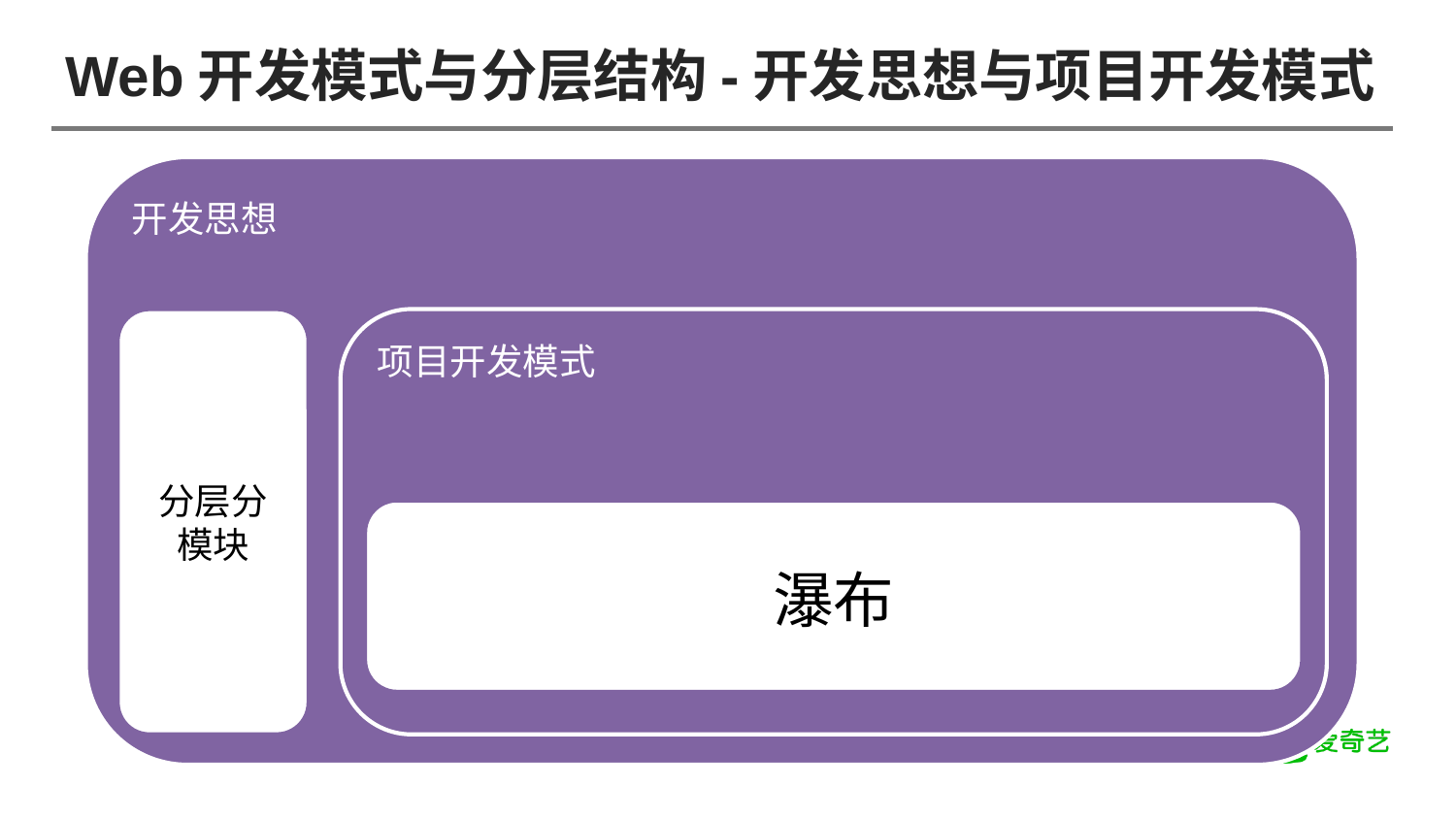

# Web开发模式与分层结构-开发思想与项目开发模式

开发思想
项目开发模式
瀑布
分层分模块